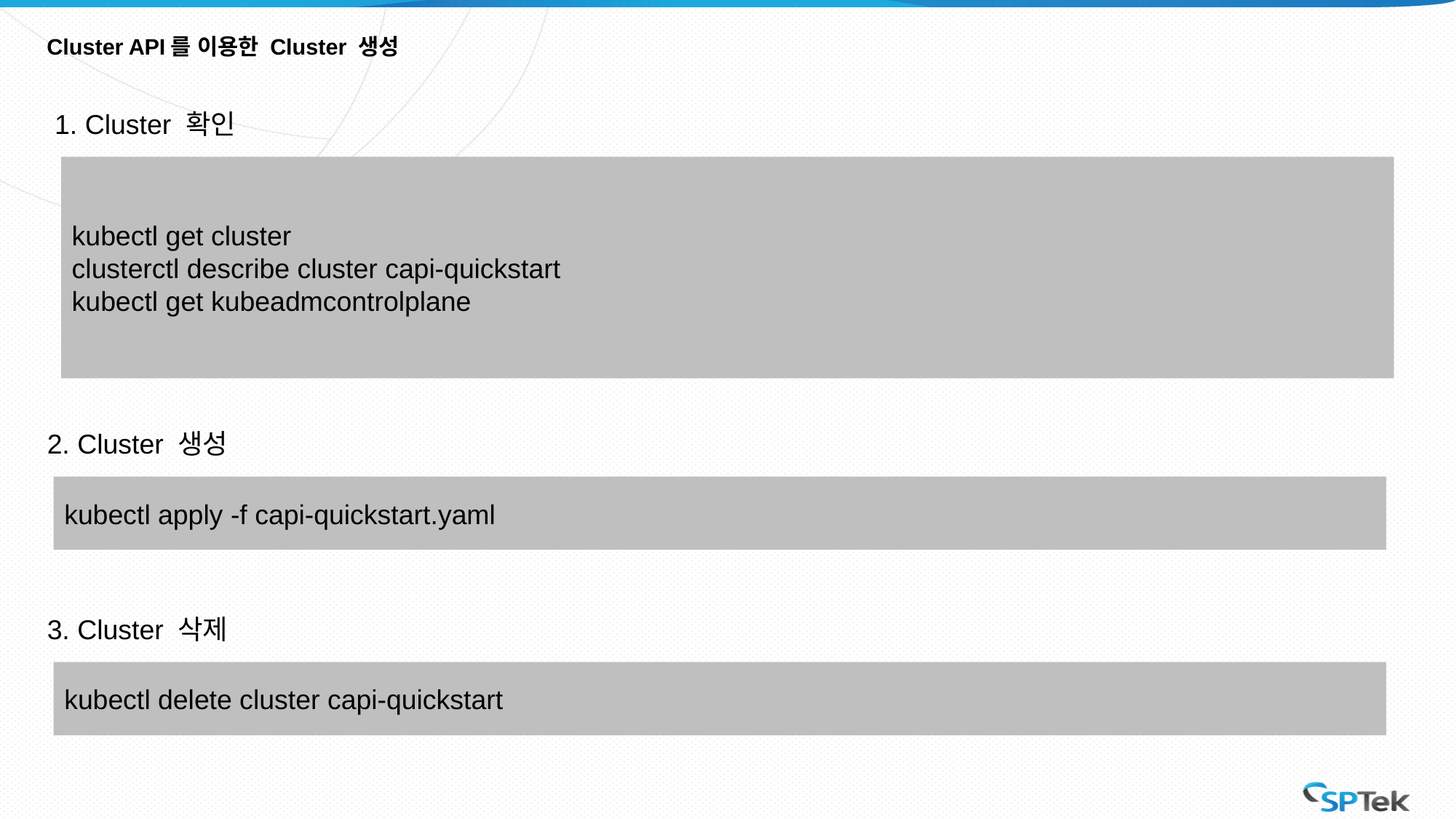

# Cluster API를 이용한 Cluster 생성
1. Cluster 확인
kubectl get cluster
clusterctl describe cluster capi-quickstart
kubectl get kubeadmcontrolplane
2. Cluster 생성
kubectl apply -f capi-quickstart.yaml
3. Cluster 삭제
kubectl delete cluster capi-quickstart